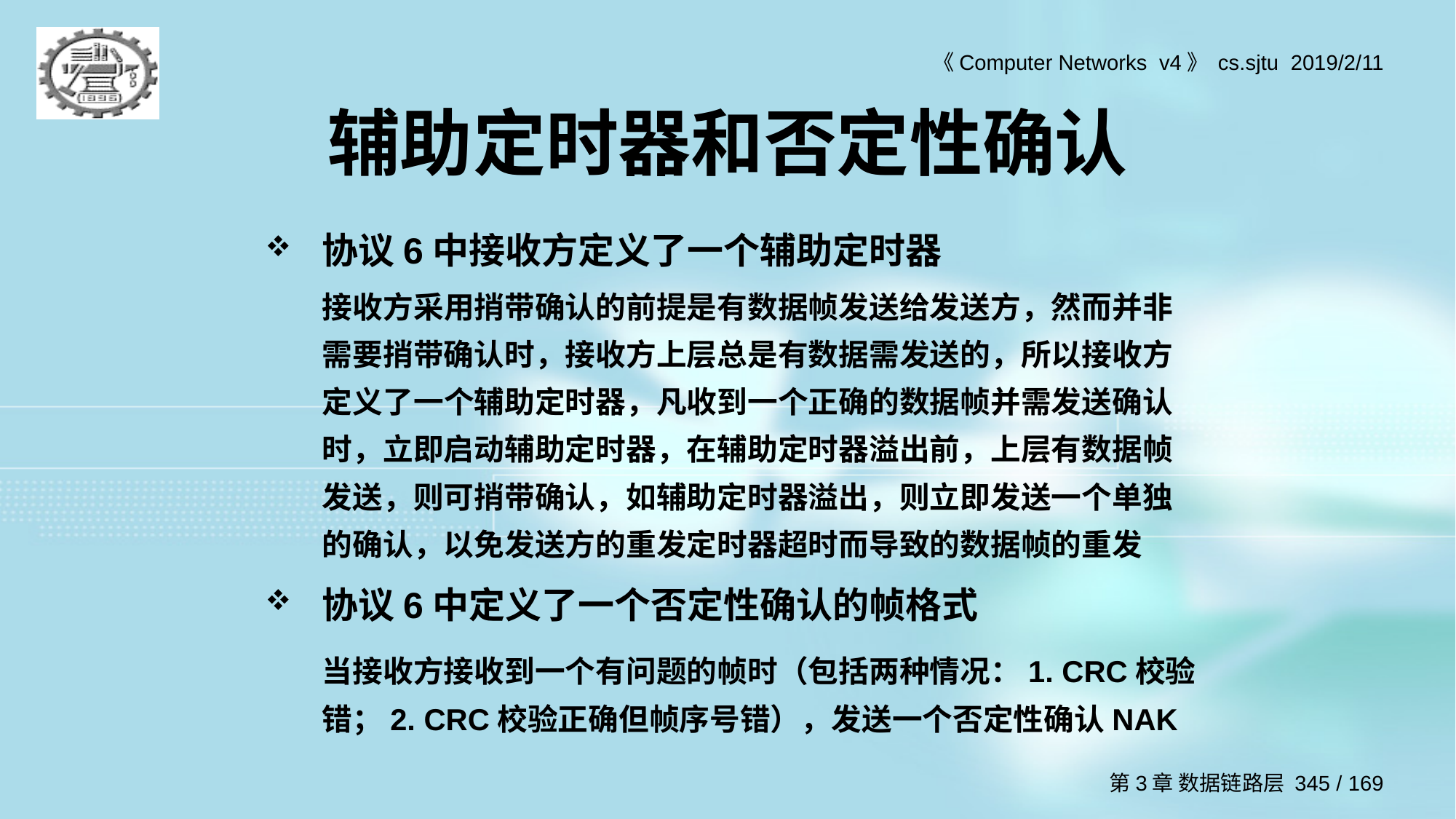

# 辅助定时器和否定性确认
协议6中接收方定义了一个辅助定时器
	接收方采用捎带确认的前提是有数据帧发送给发送方，然而并非需要捎带确认时，接收方上层总是有数据需发送的，所以接收方定义了一个辅助定时器，凡收到一个正确的数据帧并需发送确认时，立即启动辅助定时器，在辅助定时器溢出前，上层有数据帧发送，则可捎带确认，如辅助定时器溢出，则立即发送一个单独的确认，以免发送方的重发定时器超时而导致的数据帧的重发
协议6中定义了一个否定性确认的帧格式
	当接收方接收到一个有问题的帧时（包括两种情况：1. CRC校验错；2. CRC校验正确但帧序号错），发送一个否定性确认NAK